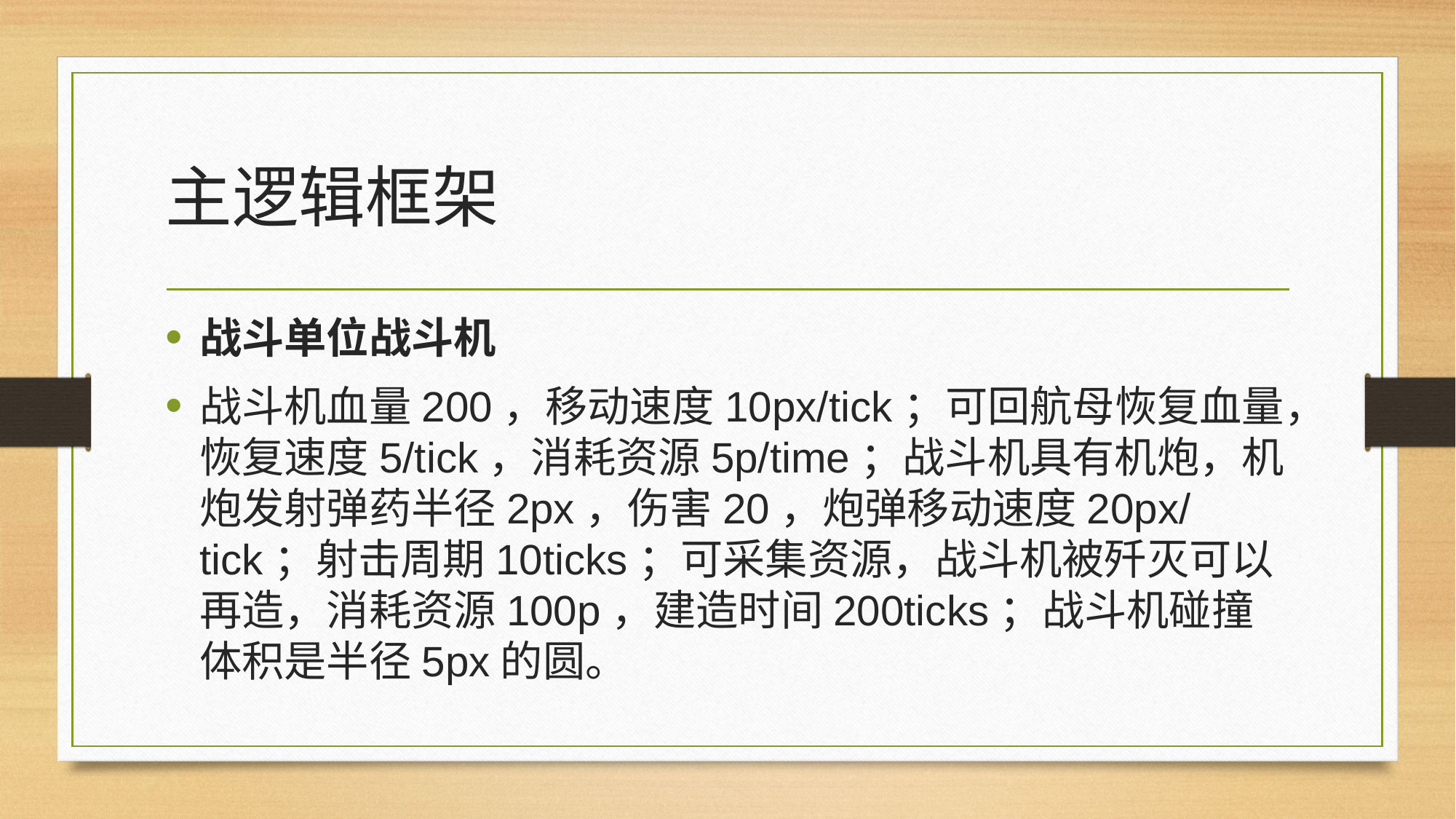

# 主逻辑框架
战斗单位战斗机
战斗机血量200，移动速度10px/tick；可回航母恢复血量，恢复速度5/tick，消耗资源5p/time；战斗机具有机炮，机炮发射弹药半径2px，伤害20，炮弹移动速度20px/tick；射击周期10ticks；可采集资源，战斗机被歼灭可以再造，消耗资源100p，建造时间200ticks；战斗机碰撞体积是半径5px的圆。